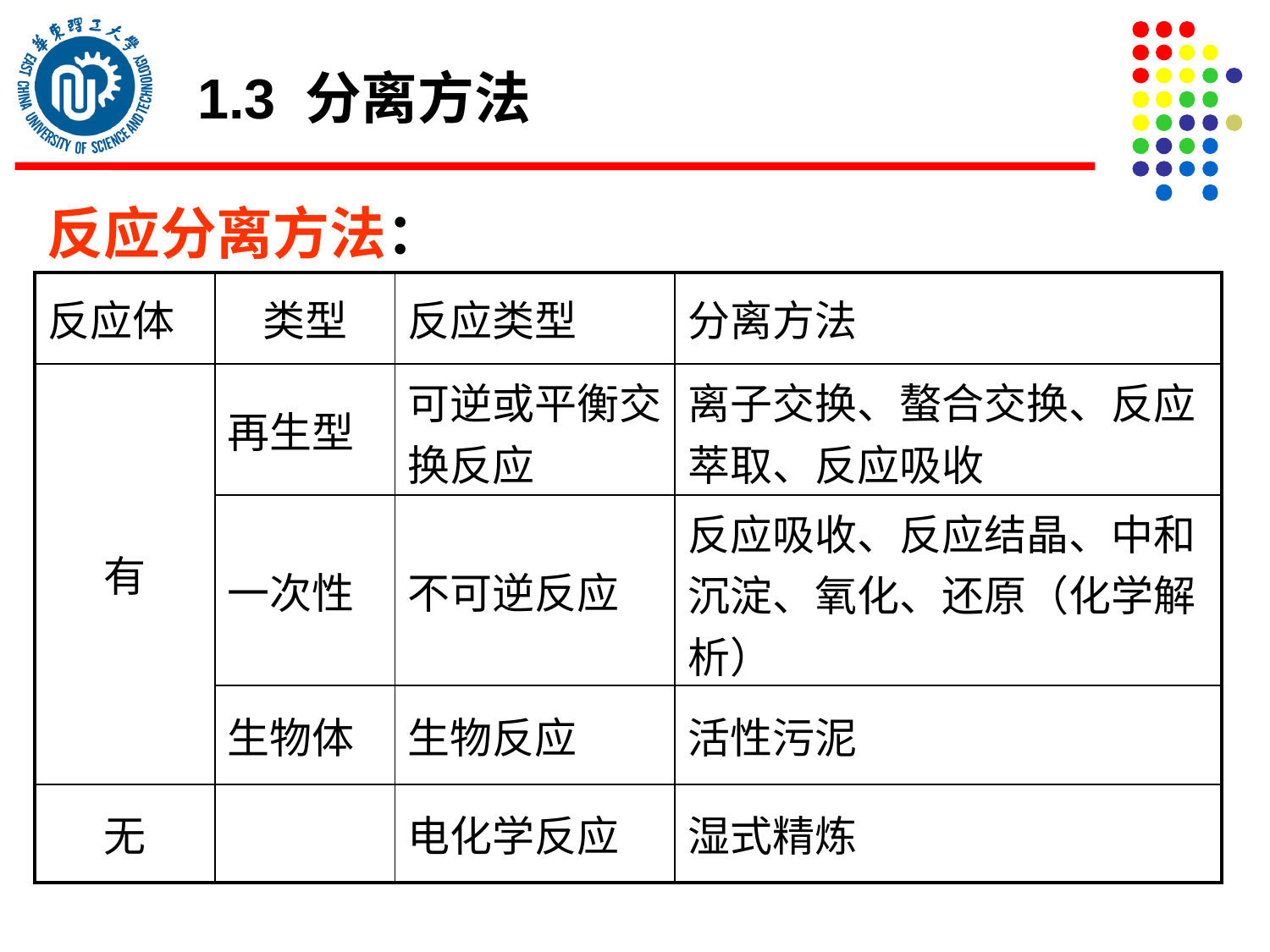

1.3 分离方法
反应分离方法：
| 反应体 | 类型 | 反应类型 | 分离方法 |
| --- | --- | --- | --- |
| 有 | 再生型 | 可逆或平衡交换反应 | 离子交换、螯合交换、反应萃取、反应吸收 |
|  | 一次性 | 不可逆反应 | 反应吸收、反应结晶、中和沉淀、氧化、还原（化学解析） |
|  | 生物体 | 生物反应 | 活性污泥 |
| 无 |  | 电化学反应 | 湿式精炼 |
37